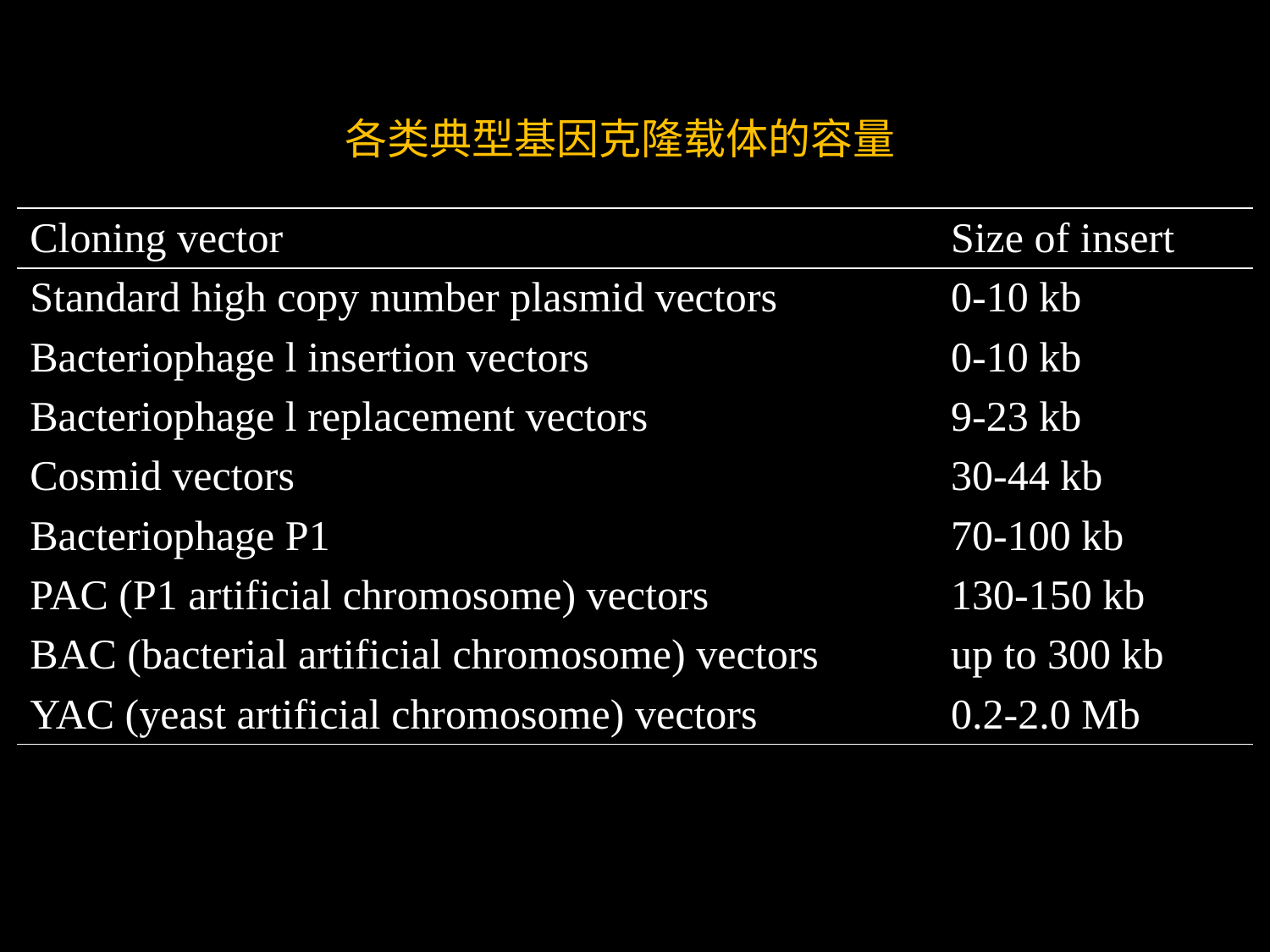

各类典型基因克隆载体的容量
| Cloning vector | Size of insert |
| --- | --- |
| Standard high copy number plasmid vectors | 0-10 kb |
| Bacteriophage l insertion vectors | 0-10 kb |
| Bacteriophage l replacement vectors | 9-23 kb |
| Cosmid vectors | 30-44 kb |
| Bacteriophage P1 | 70-100 kb |
| PAC (P1 artificial chromosome) vectors | 130-150 kb |
| BAC (bacterial artificial chromosome) vectors | up to 300 kb |
| YAC (yeast artificial chromosome) vectors | 0.2-2.0 Mb |